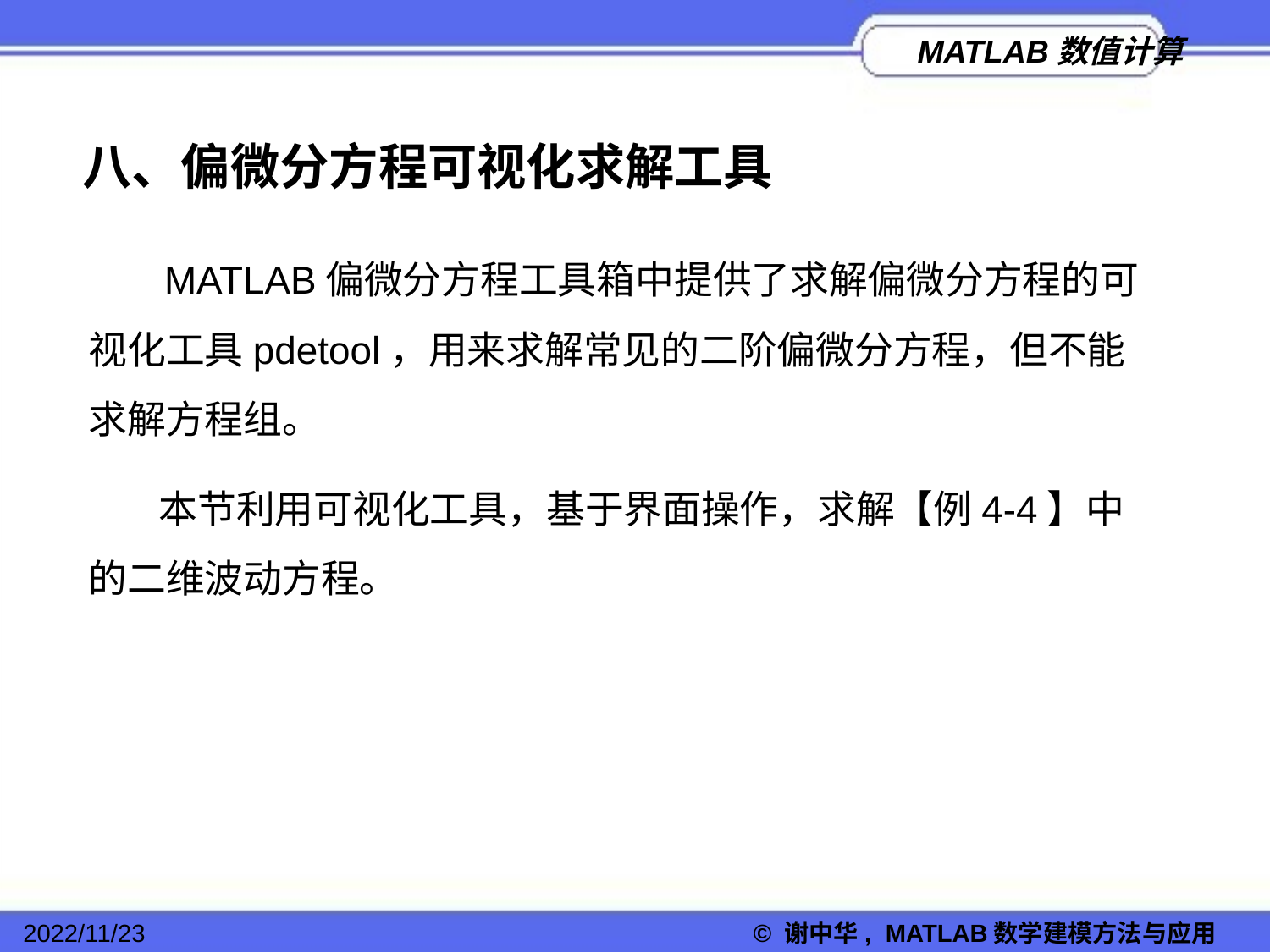

八、偏微分方程可视化求解工具
       MATLAB偏微分方程工具箱中提供了求解偏微分方程的可视化工具pdetool，用来求解常见的二阶偏微分方程，但不能求解方程组。
       本节利用可视化工具，基于界面操作，求解【例4-4】中的二维波动方程。
2022/11/23
© 谢中华,  MATLAB数学建模方法与应用